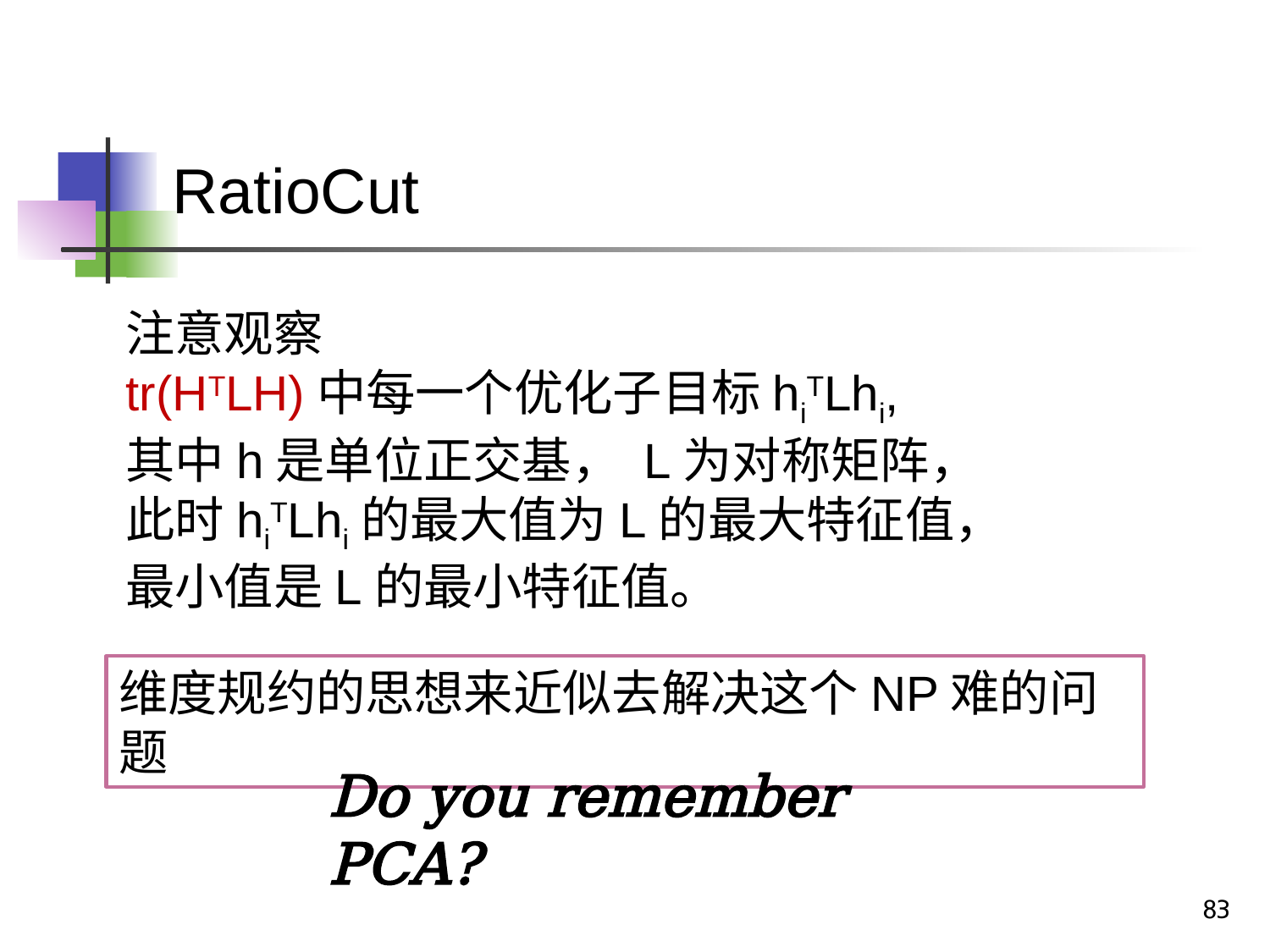

# RatioCut

注意观察
tr(HTLH)中每一个优化子目标hiTLhi,
其中h是单位正交基， L为对称矩阵，
此时hiTLhi的最大值为L的最大特征值，
最小值是L的最小特征值。
维度规约的思想来近似去解决这个NP难的问题
Do you remember PCA?
83